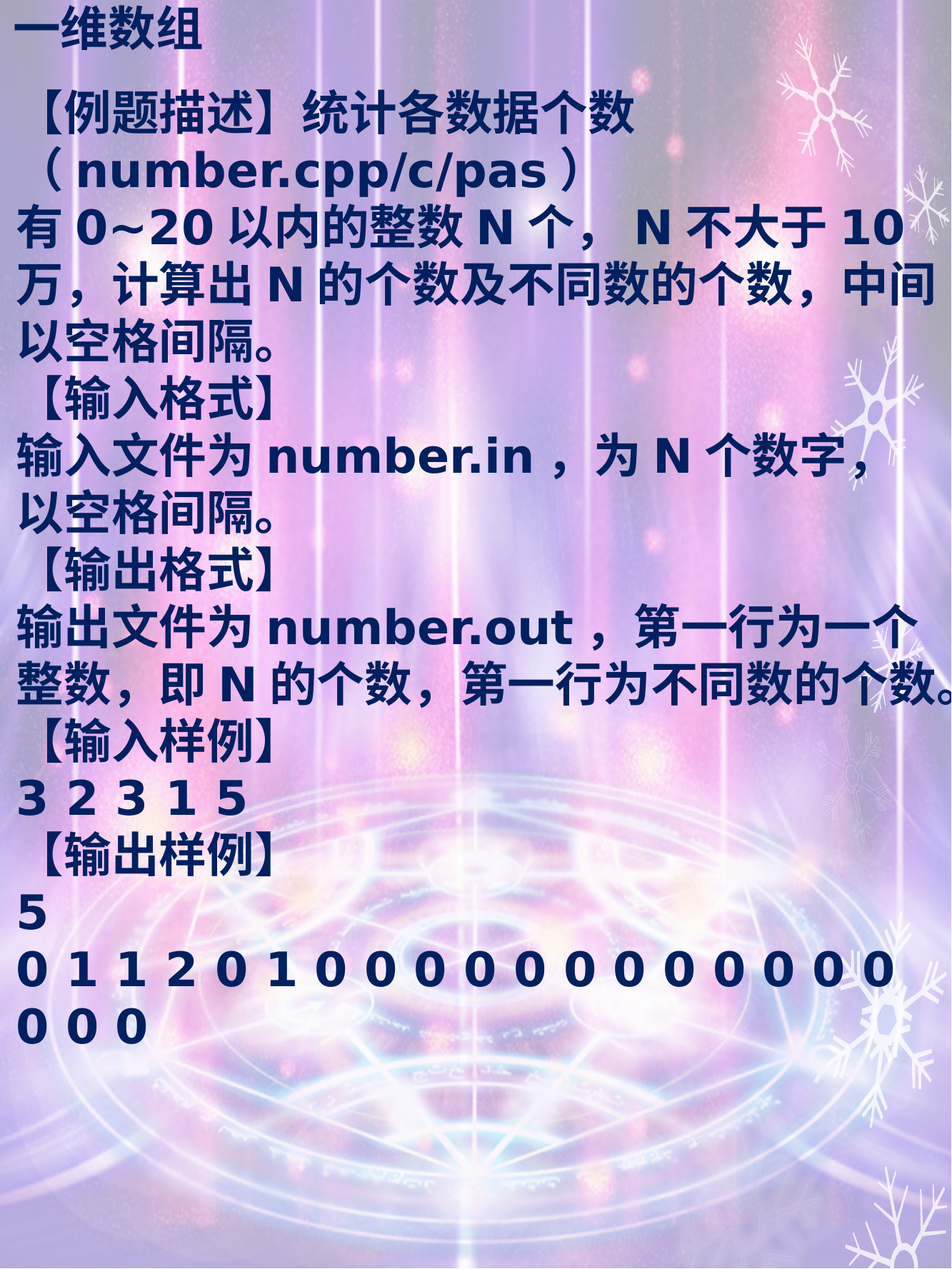

# 一维数组
【例题描述】统计各数据个数（number.cpp/c/pas）
有0~20以内的整数N个，N不大于10万，计算出N的个数及不同数的个数，中间以空格间隔。
【输入格式】
输入文件为number.in，为N个数字，以空格间隔。
【输出格式】
输出文件为number.out，第一行为一个整数，即N的个数，第一行为不同数的个数。
【输入样例】
3 2 3 1 5
【输出样例】
5
0 1 1 2 0 1 0 0 0 0 0 0 0 0 0 0 0 0 0 0 0